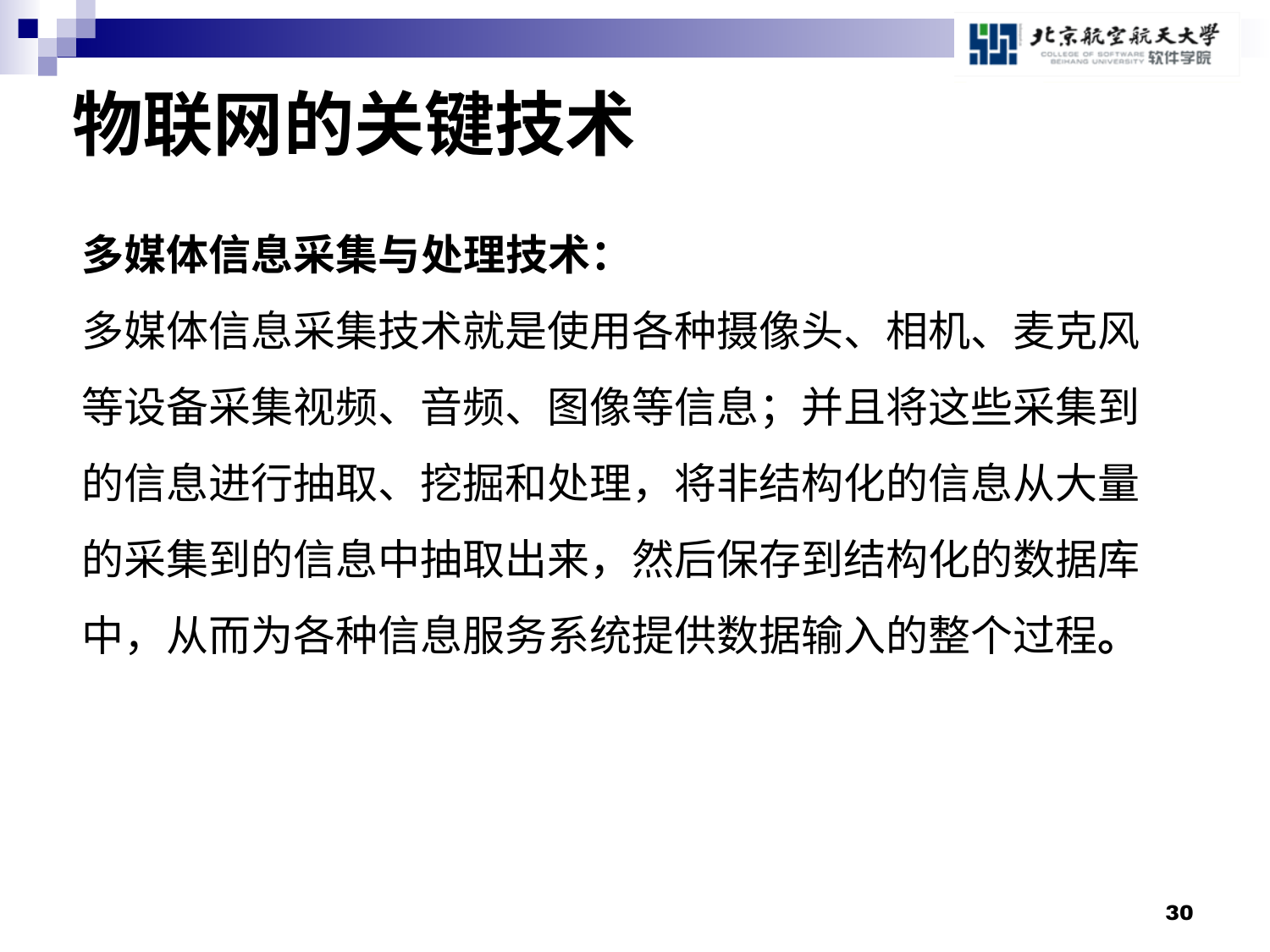

# 物联网的关键技术
多媒体信息采集与处理技术：
多媒体信息采集技术就是使用各种摄像头、相机、麦克风等设备采集视频、音频、图像等信息；并且将这些采集到的信息进行抽取、挖掘和处理，将非结构化的信息从大量的采集到的信息中抽取出来，然后保存到结构化的数据库中，从而为各种信息服务系统提供数据输入的整个过程。
30